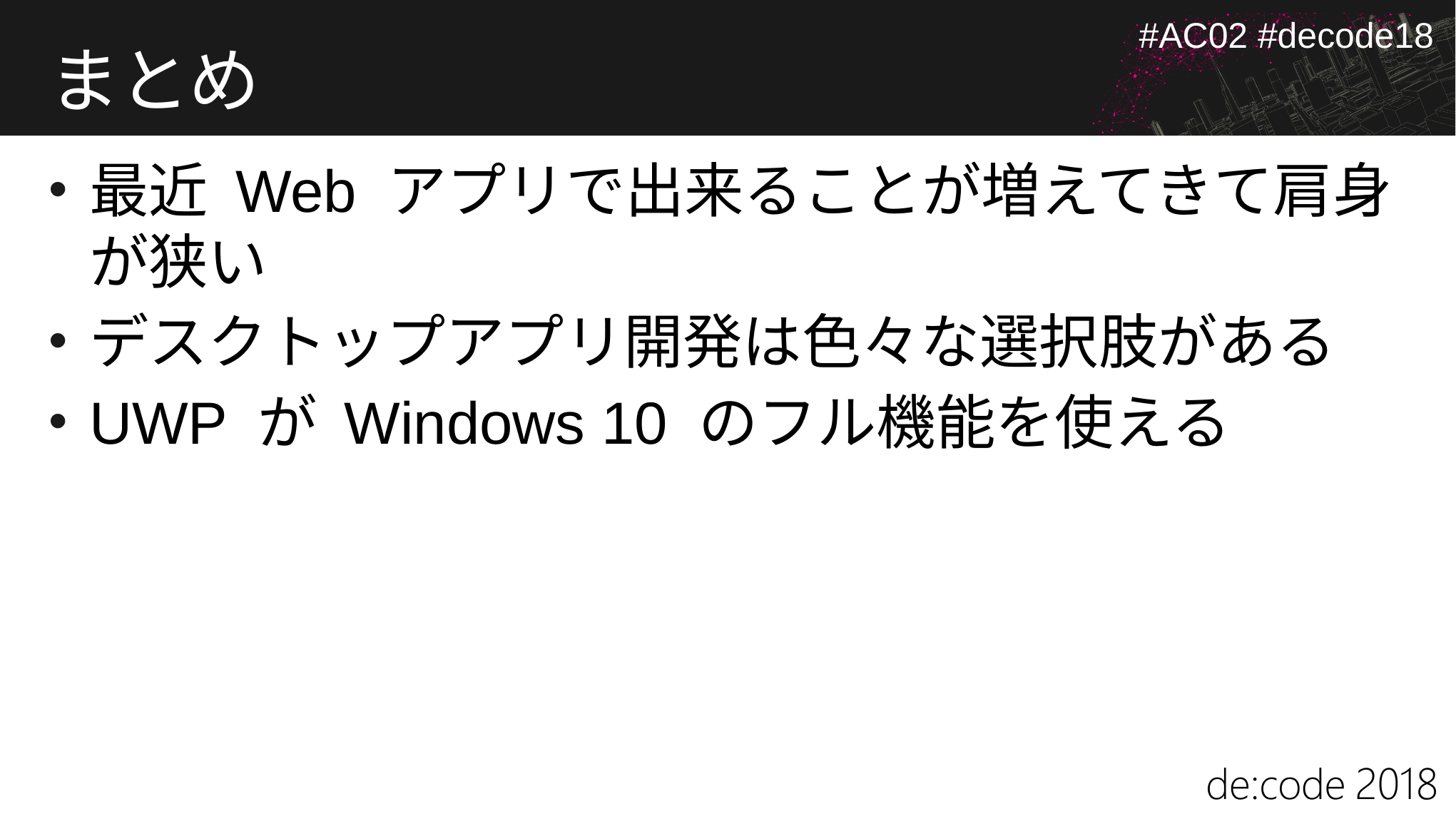

# まとめ
最近 Web アプリで出来ることが増えてきて肩身が狭い
デスクトップアプリ開発は色々な選択肢がある
UWP が Windows 10 のフル機能を使える